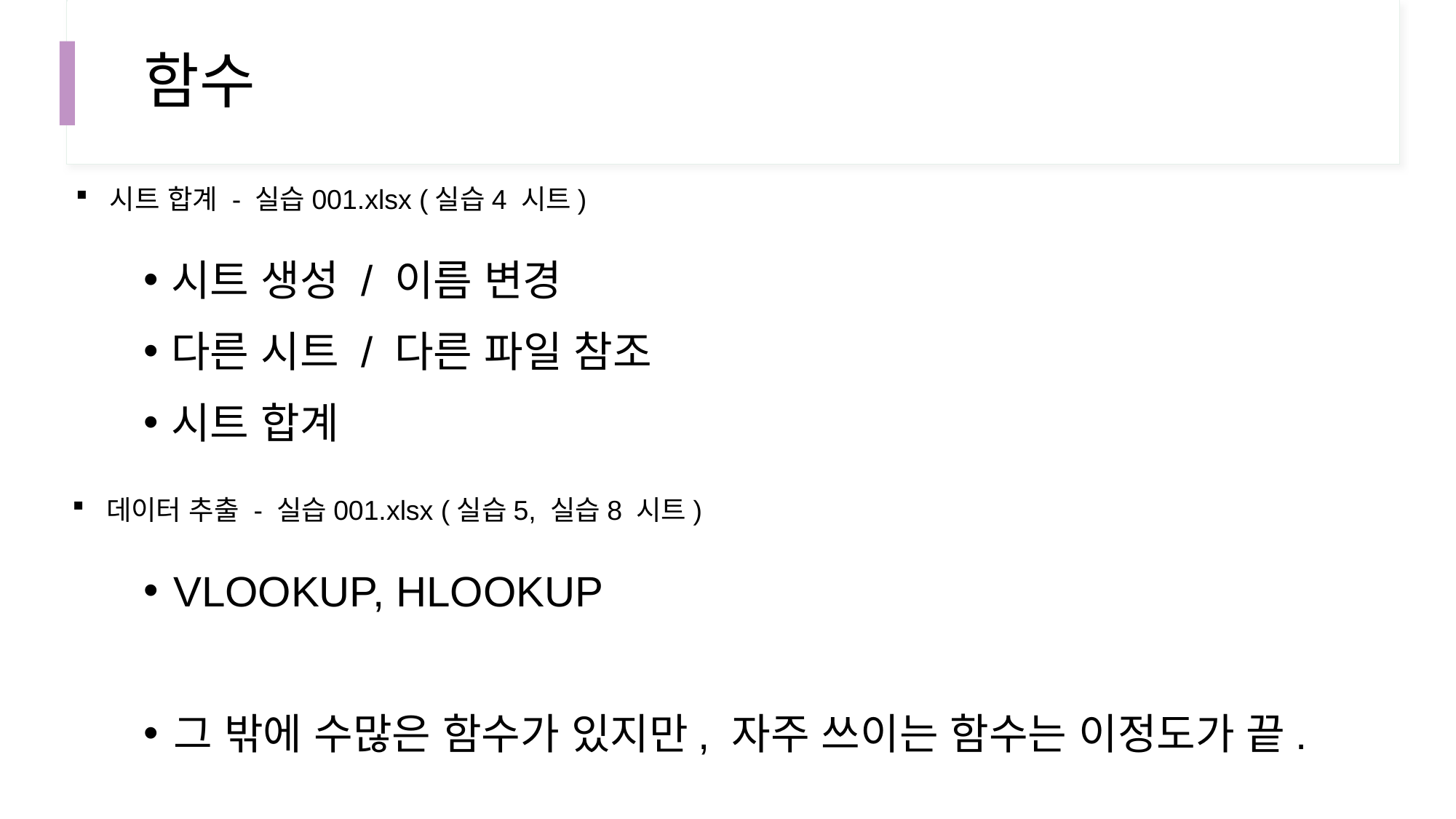

# 함수
시트 합계 - 실습001.xlsx (실습4 시트)
시트 생성 / 이름 변경
다른 시트 / 다른 파일 참조
시트 합계
데이터 추출 - 실습001.xlsx (실습5, 실습8 시트)
VLOOKUP, HLOOKUP

그 밖에 수많은 함수가 있지만, 자주 쓰이는 함수는 이정도가 끝.